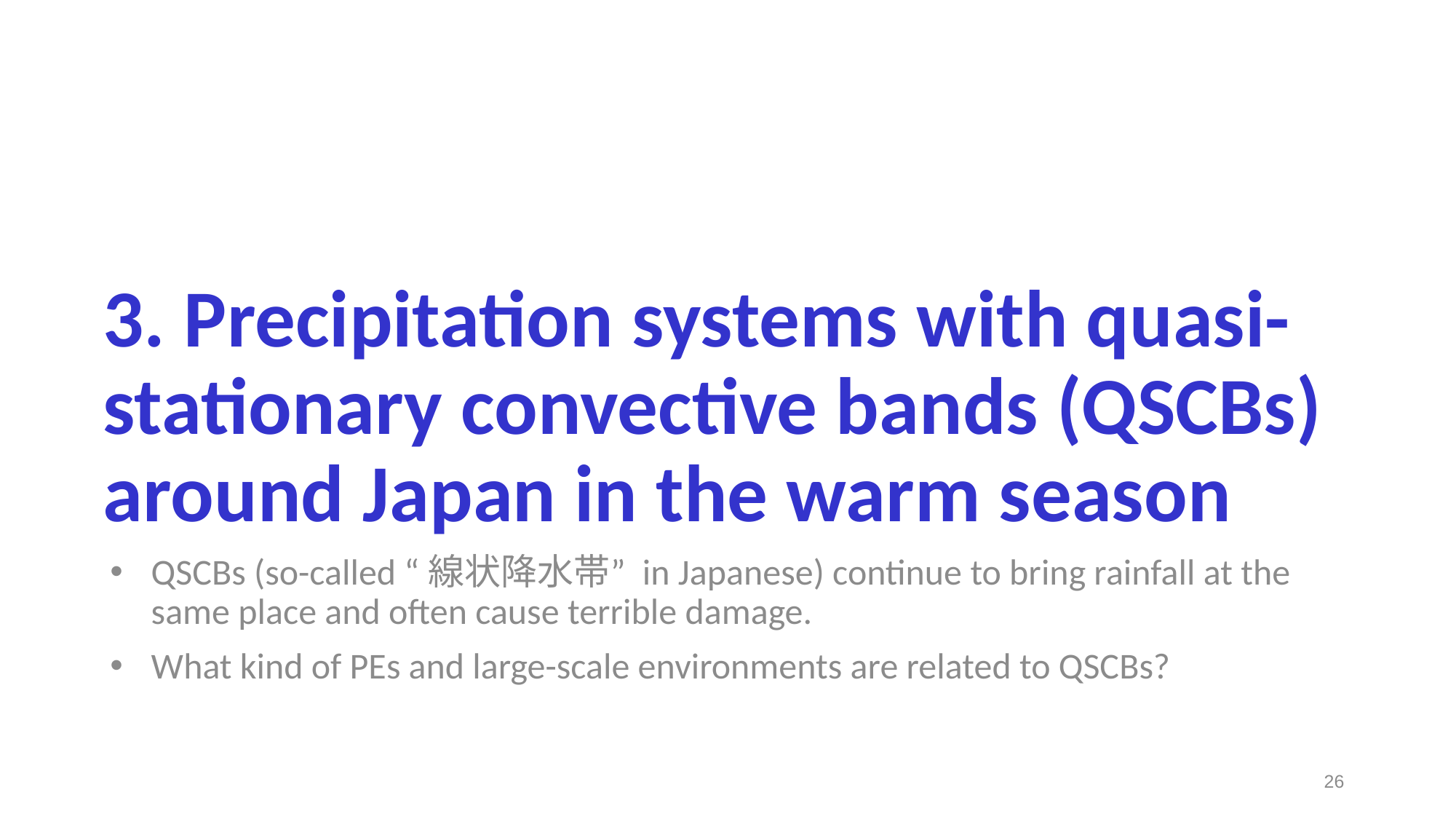

# 3. Precipitation systems with quasi-stationary convective bands (QSCBs) around Japan in the warm season
QSCBs (so-called “線状降水帯” in Japanese) continue to bring rainfall at the same place and often cause terrible damage.
What kind of PEs and large-scale environments are related to QSCBs?
26